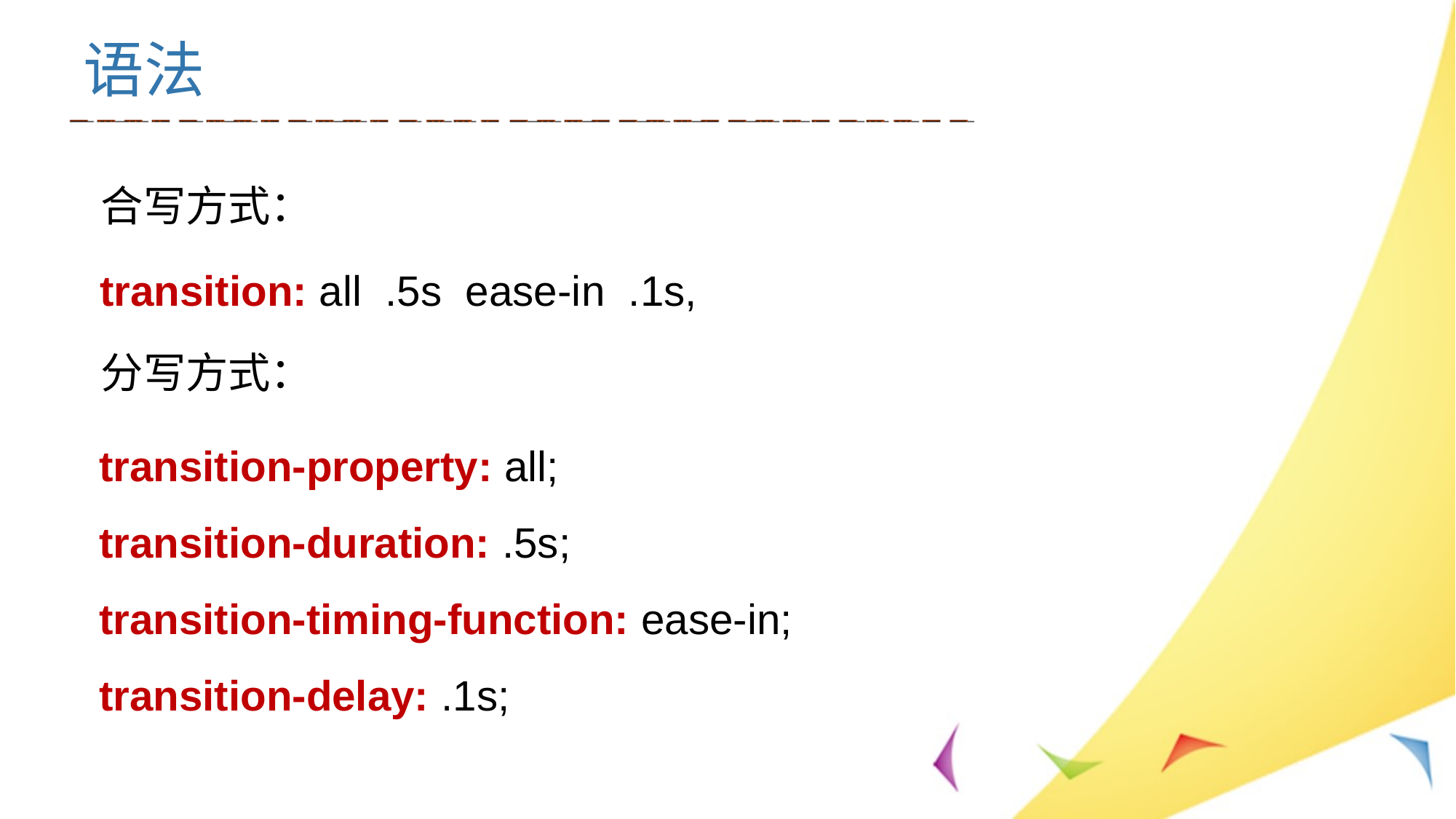

# 语法
合写方式：
transition: all  .5s  ease-in  .1s,
分写方式：
transition-property: all;
transition-duration: .5s;
transition-timing-function: ease-in; transition-delay: .1s;